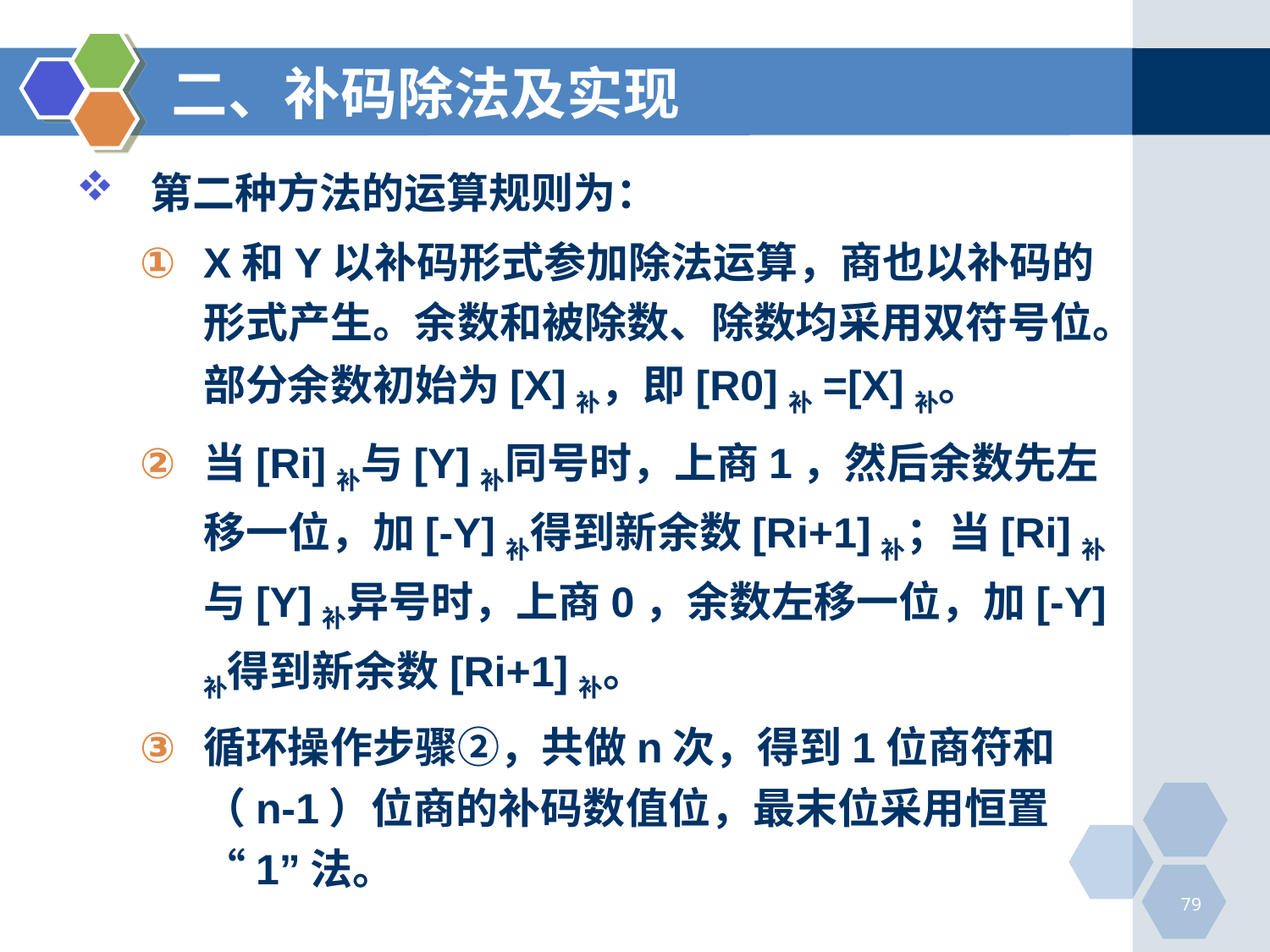

# 二、补码除法及实现
第二种方法的运算规则为：
X和Y以补码形式参加除法运算，商也以补码的形式产生。余数和被除数、除数均采用双符号位。部分余数初始为[X]补，即[R0]补=[X]补。
当[Ri]补与[Y]补同号时，上商1，然后余数先左移一位，加[-Y]补得到新余数[Ri+1]补；当[Ri]补与[Y]补异号时，上商0，余数左移一位，加[-Y]补得到新余数[Ri+1]补。
循环操作步骤②，共做n次，得到1位商符和（n-1）位商的补码数值位，最末位采用恒置“1”法。
79